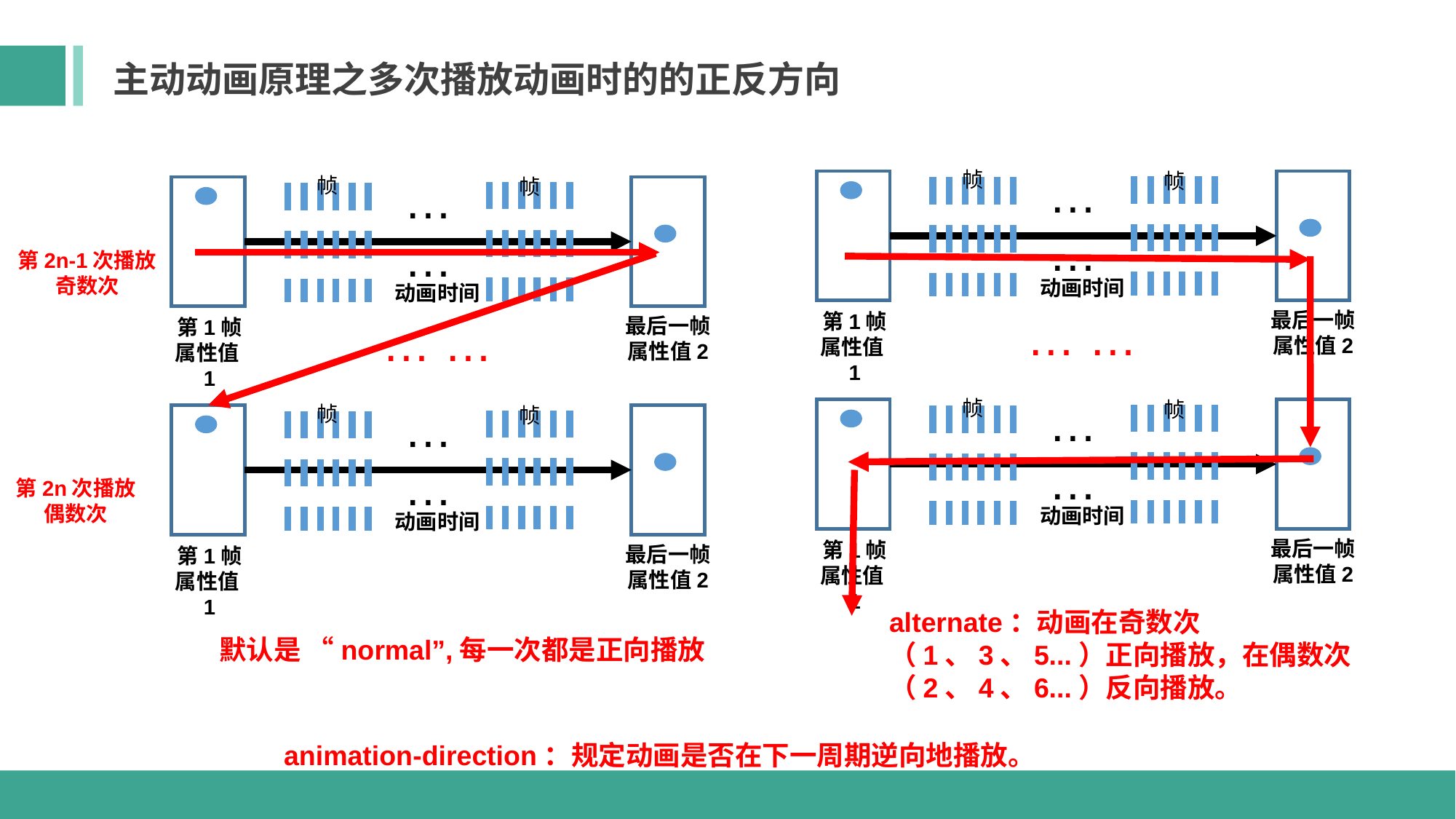

主动动画原理之多次播放动画时的的正反方向
… …
帧
帧

最后一帧
属性值2
第1帧
属性值1
动画时间
… …
… …
帧
帧

最后一帧
属性值2
第1帧
属性值1
动画时间
… …
帧
帧

最后一帧
属性值2
第1帧
属性值1
第2n-1次播放
奇数次
动画时间
… …
… …
帧
帧

最后一帧
属性值2
第1帧
属性值1
第2n次播放
偶数次
动画时间
alternate：动画在奇数次（1、3、5...）正向播放，在偶数次（2、4、6...）反向播放。
默认是 “normal”,每一次都是正向播放
animation-direction：规定动画是否在下一周期逆向地播放。